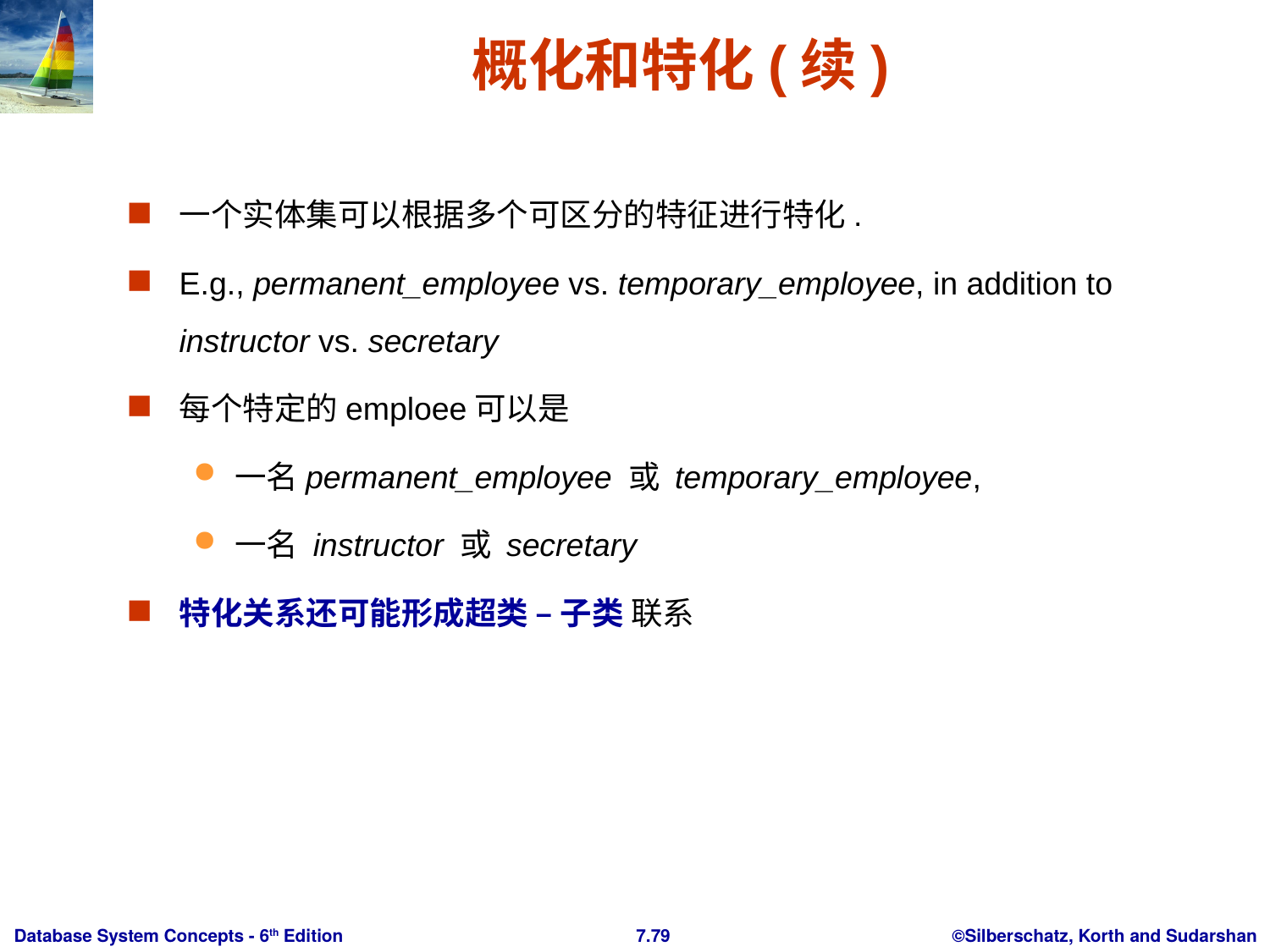

# 概化和特化(续)
一个实体集可以根据多个可区分的特征进行特化.
E.g., permanent_employee vs. temporary_employee, in addition to instructor vs. secretary
每个特定的emploee可以是
一名permanent_employee 或 temporary_employee,
一名 instructor 或 secretary
特化关系还可能形成超类 – 子类 联系